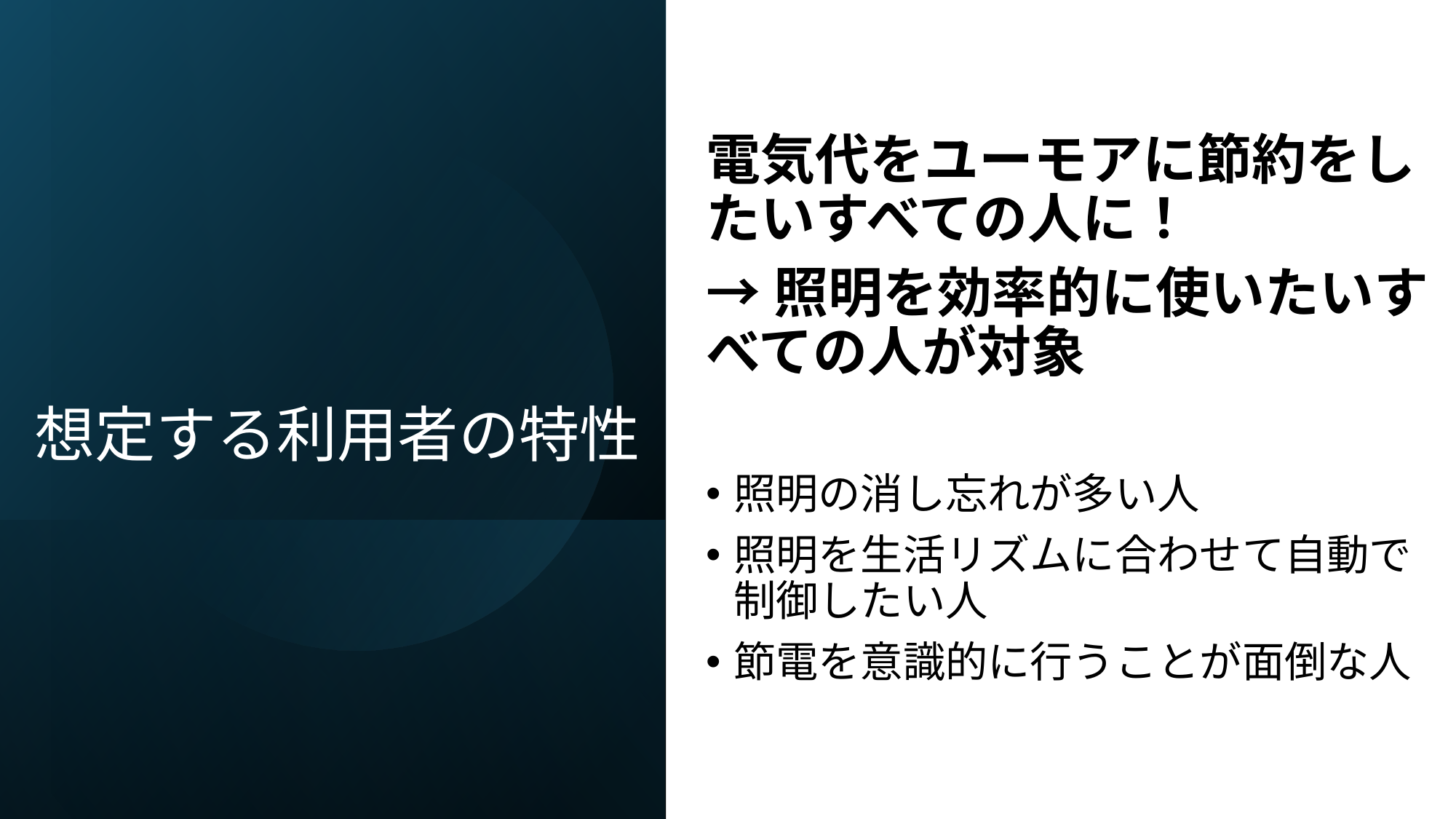

# 想定する利用者の特性
電気代をユーモアに節約をしたいすべての人に！
→照明を効率的に使いたいすべての人が対象

照明の消し忘れが多い人
照明を生活リズムに合わせて自動で制御したい人
節電を意識的に行うことが面倒な人